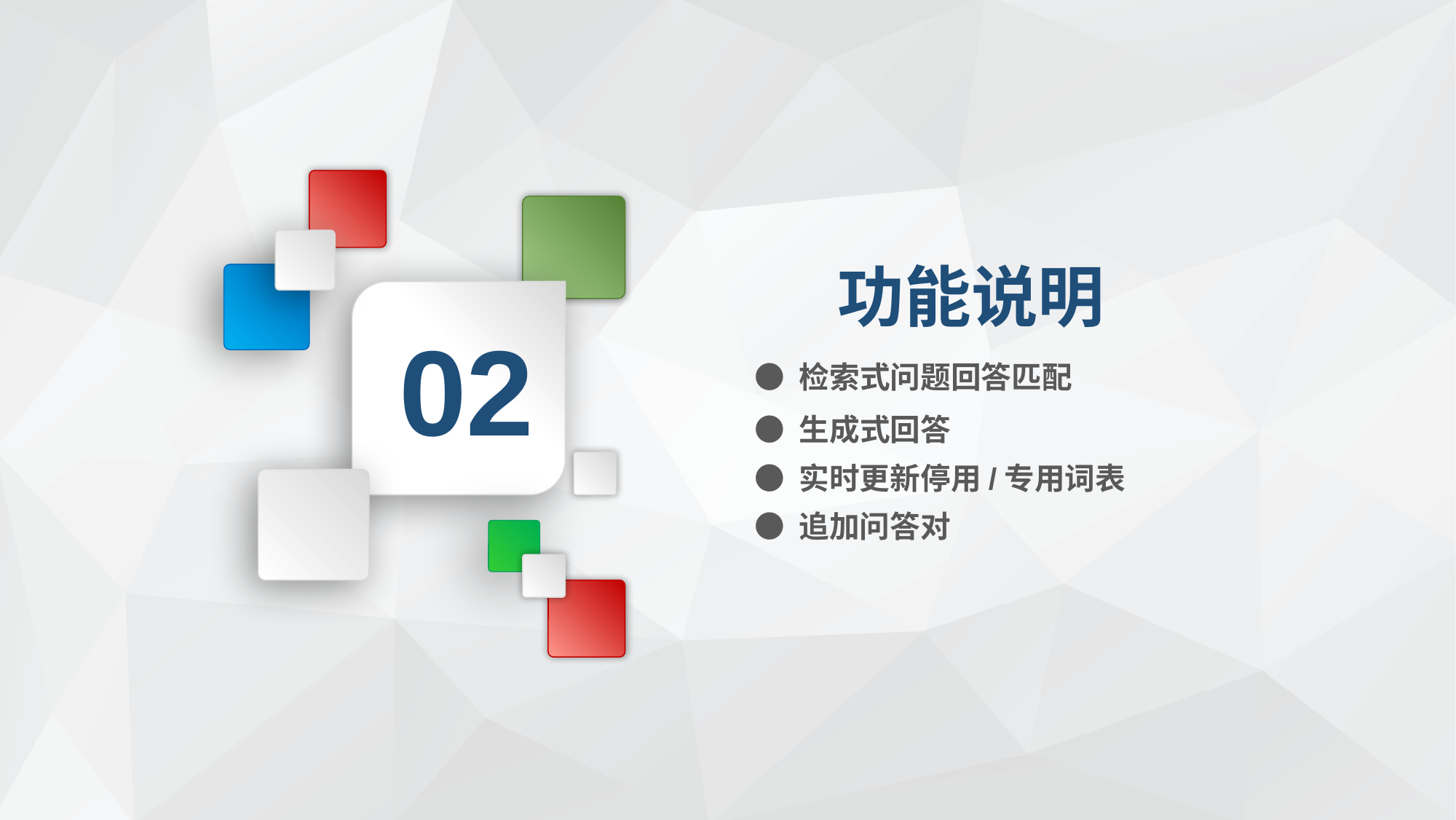

功能说明

02
● 检索式问题回答匹配
● 生成式回答

● 实时更新停用/专用词表

● 追加问答对